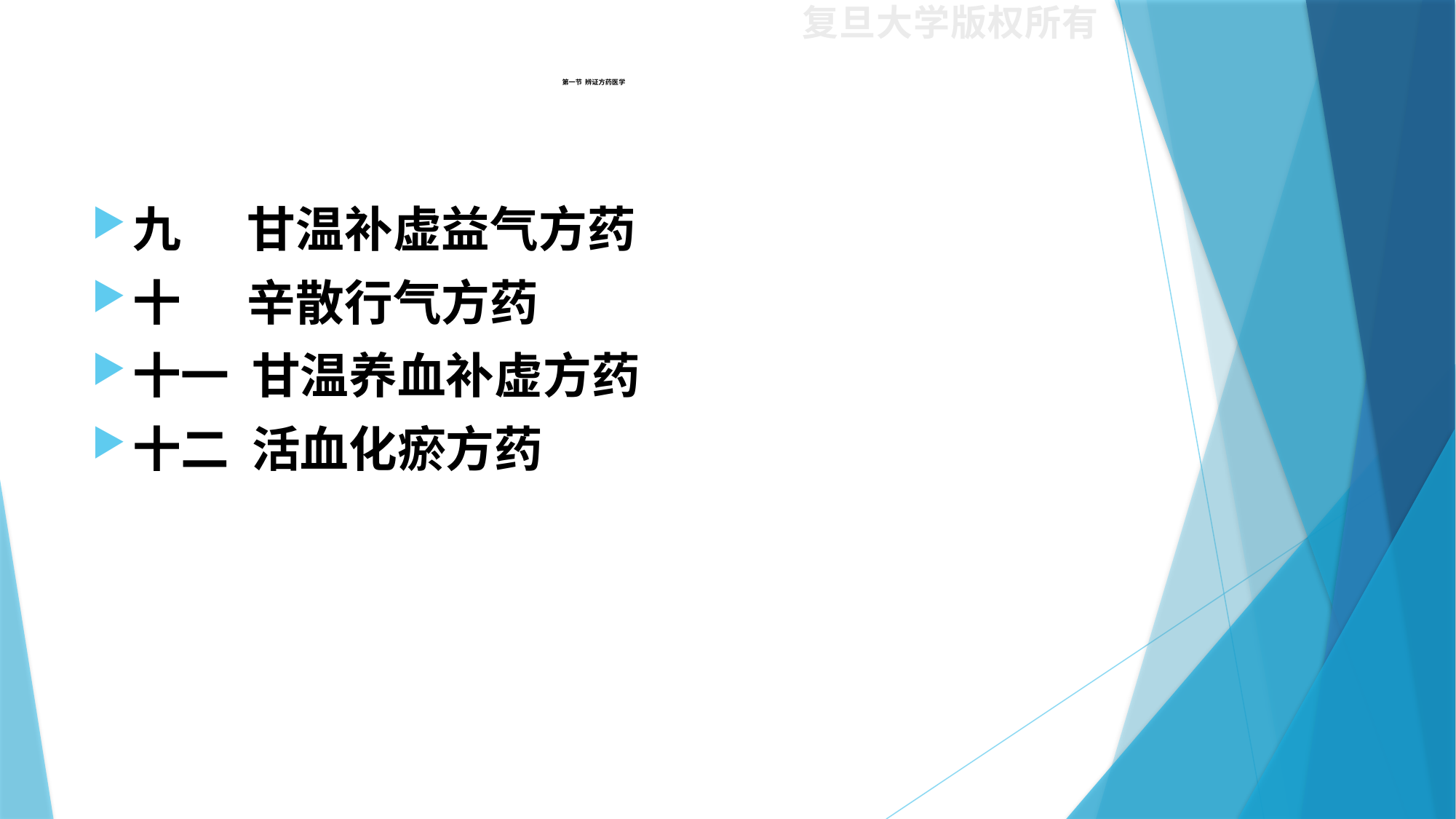

# 第一节  辨证方药医学
九      甘温补虚益气方药
十      辛散行气方药
十一  甘温养血补虚方药
十二  活血化瘀方药